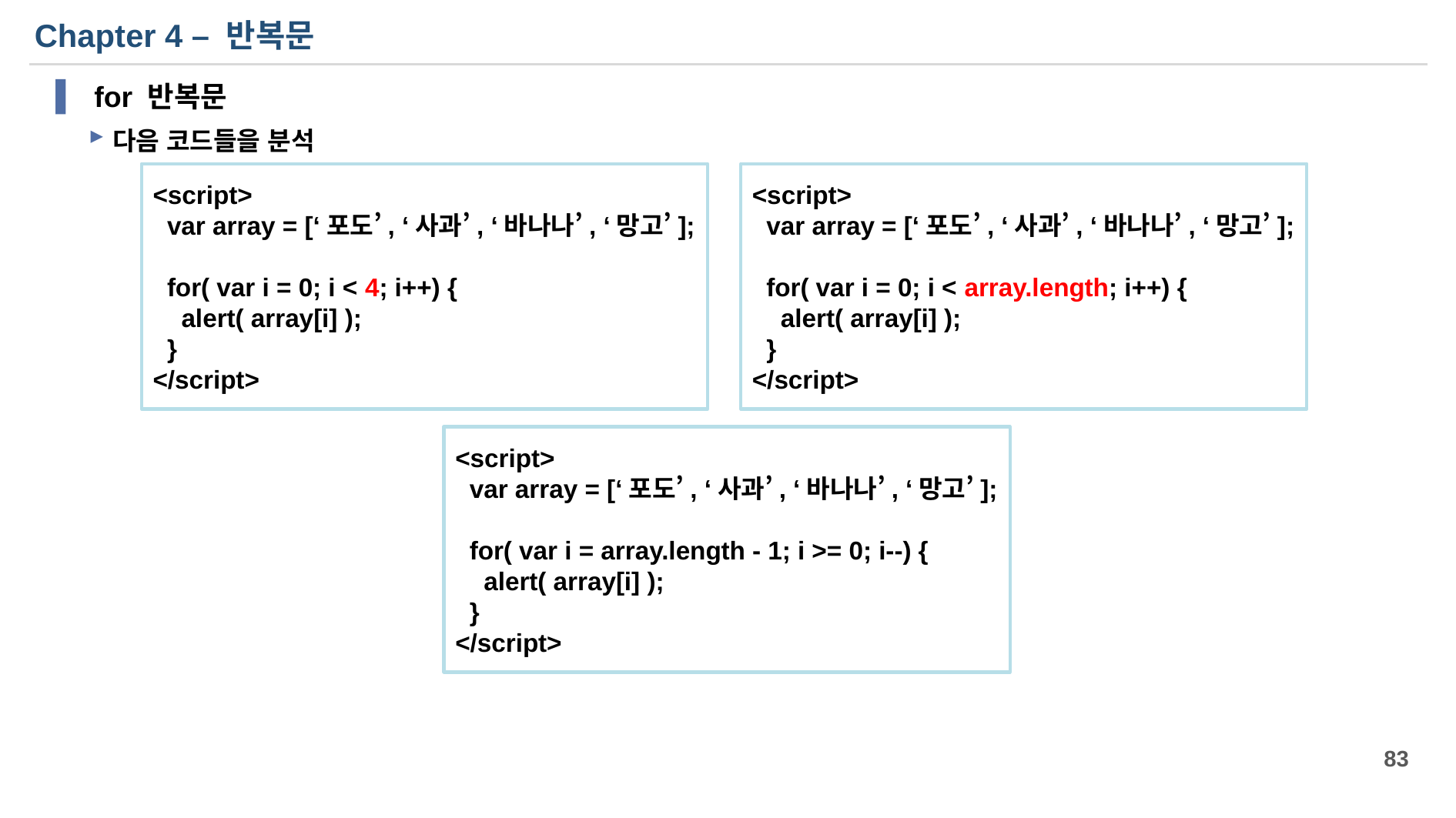

# Chapter 4 – 반복문
 for 반복문
다음 코드들을 분석

<script>
  var array = [‘포도’, ‘사과’, ‘바나나’, ‘망고’];

  for( var i = 0; i < 4; i++) {
    alert( array[i] );
  }
</script>
<script>
  var array = [‘포도’, ‘사과’, ‘바나나’, ‘망고’];

  for( var i = 0; i < array.length; i++) {
    alert( array[i] );
  }
</script>
<script>
  var array = [‘포도’, ‘사과’, ‘바나나’, ‘망고’];

  for( var i = array.length - 1; i >= 0; i--) {
    alert( array[i] );
  }
</script>
83